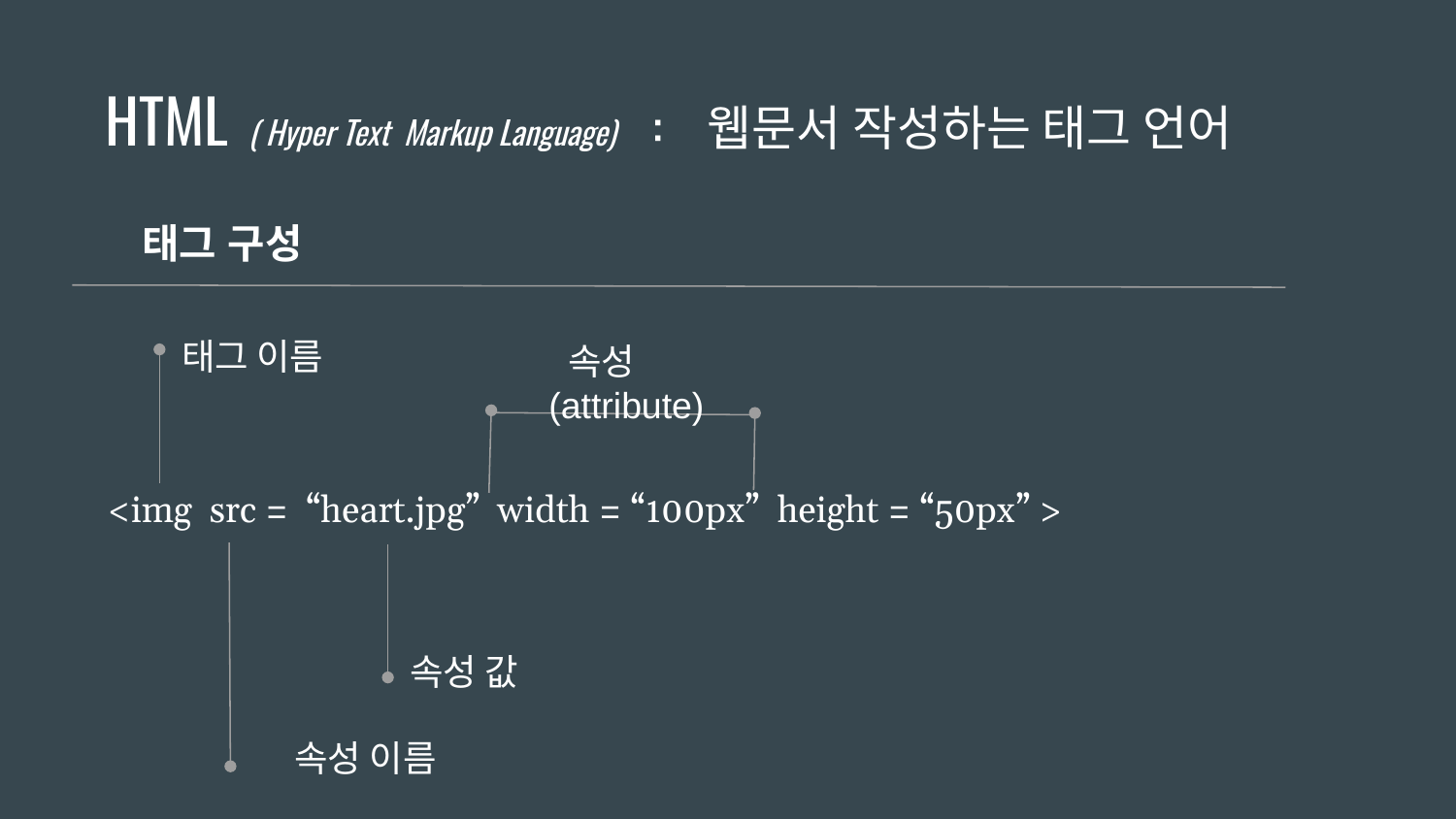

# HTML  ( Hyper Text  Markup Language)     :   웹문서 작성하는 태그 언어
 태그 구성
태그 이름
 속성 (attribute)
  <img  src =  “heart.jpg”  width = “100px”  height = “50px” >
속성 값
속성 이름